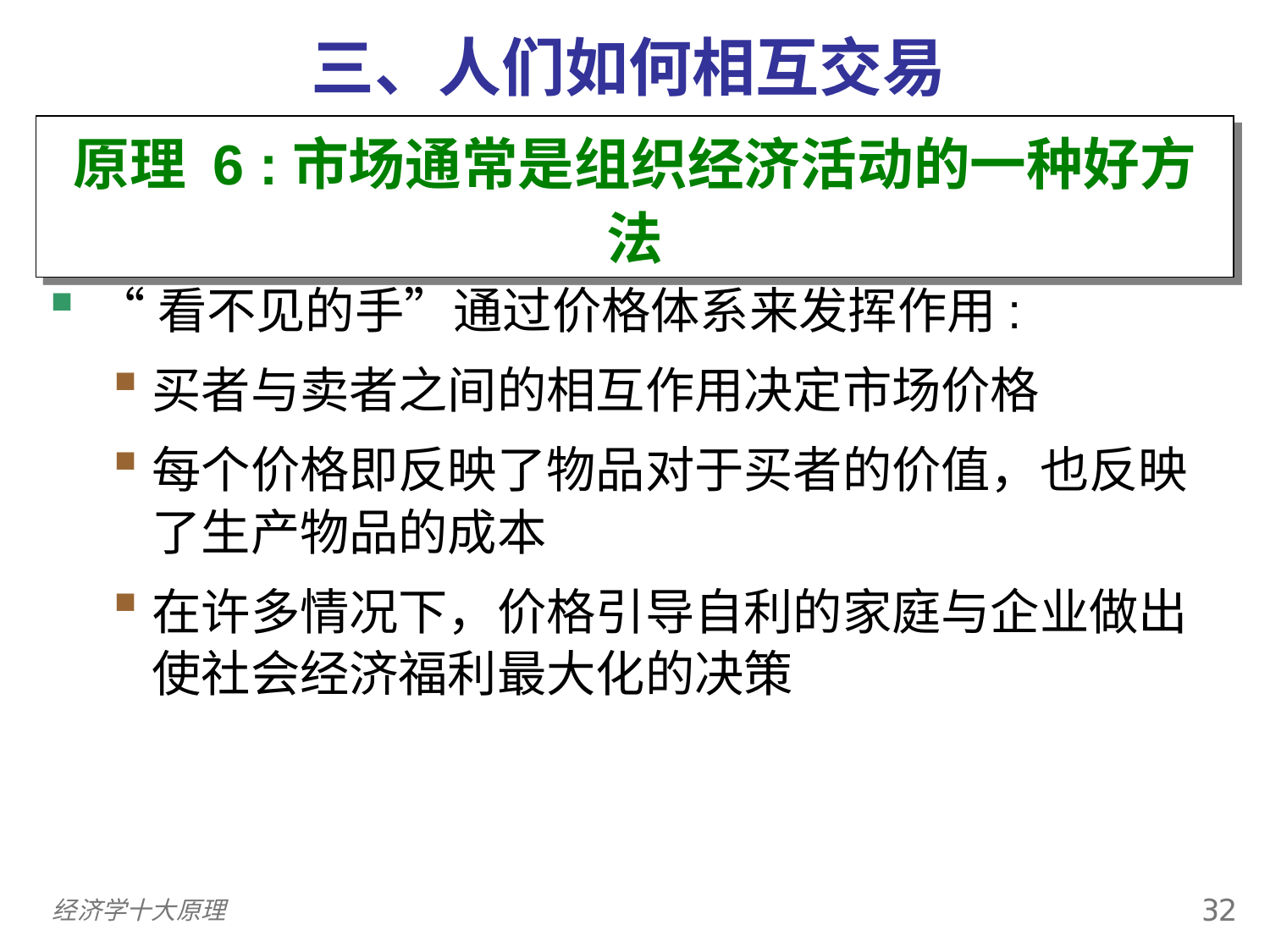

三、人们如何相互交易
原理 6 :市场通常是组织经济活动的一种好方法
“看不见的手”通过价格体系来发挥作用:
买者与卖者之间的相互作用决定市场价格
每个价格即反映了物品对于买者的价值，也反映了生产物品的成本
在许多情况下，价格引导自利的家庭与企业做出使社会经济福利最大化的决策
32
经济学十大原理